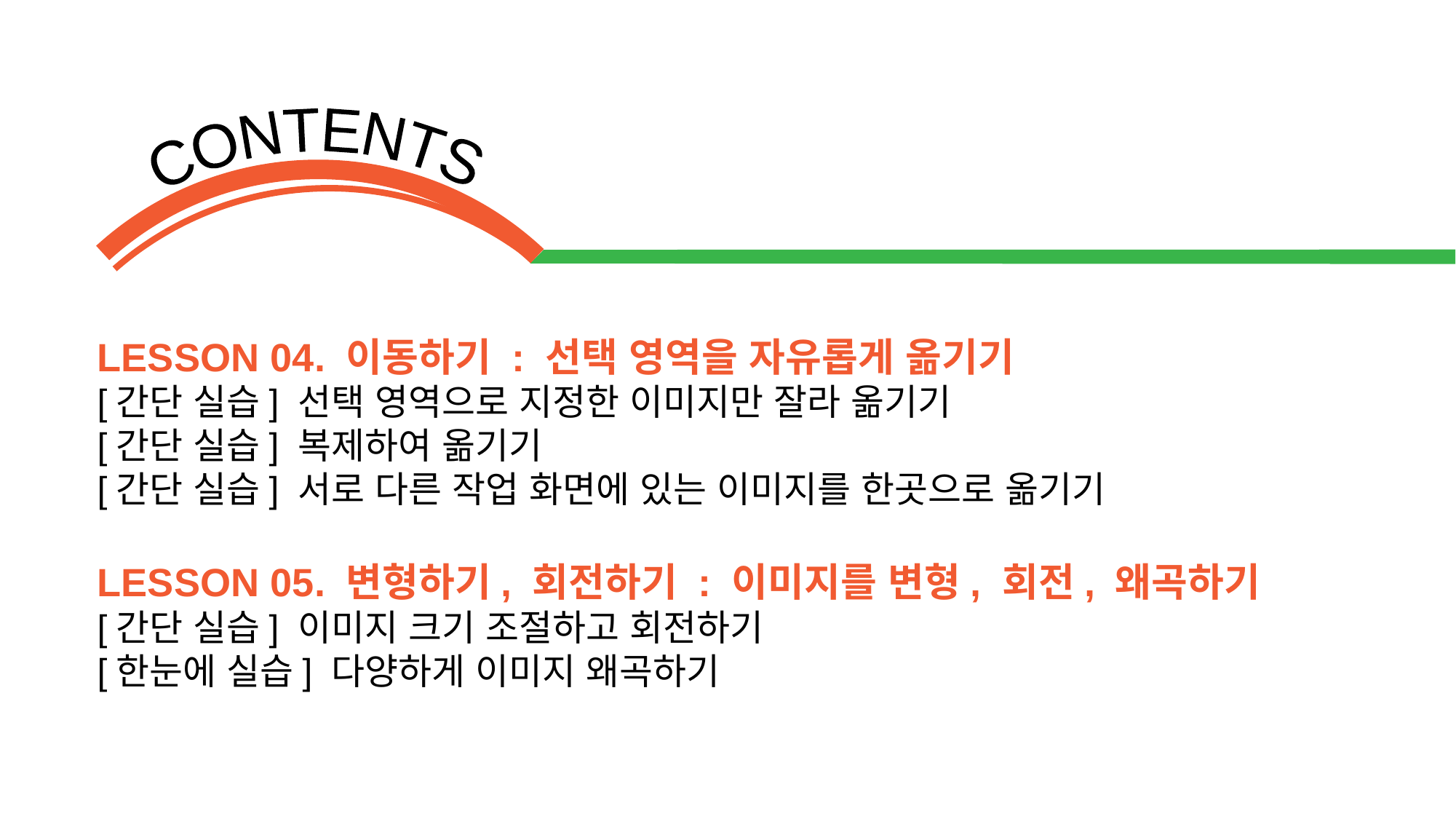

LESSON 04. 이동하기 : 선택 영역을 자유롭게 옮기기
[간단 실습] 선택 영역으로 지정한 이미지만 잘라 옮기기
[간단 실습] 복제하여 옮기기
[간단 실습] 서로 다른 작업 화면에 있는 이미지를 한곳으로 옮기기

LESSON 05. 변형하기, 회전하기 : 이미지를 변형, 회전, 왜곡하기
[간단 실습] 이미지 크기 조절하고 회전하기
[한눈에 실습] 다양하게 이미지 왜곡하기